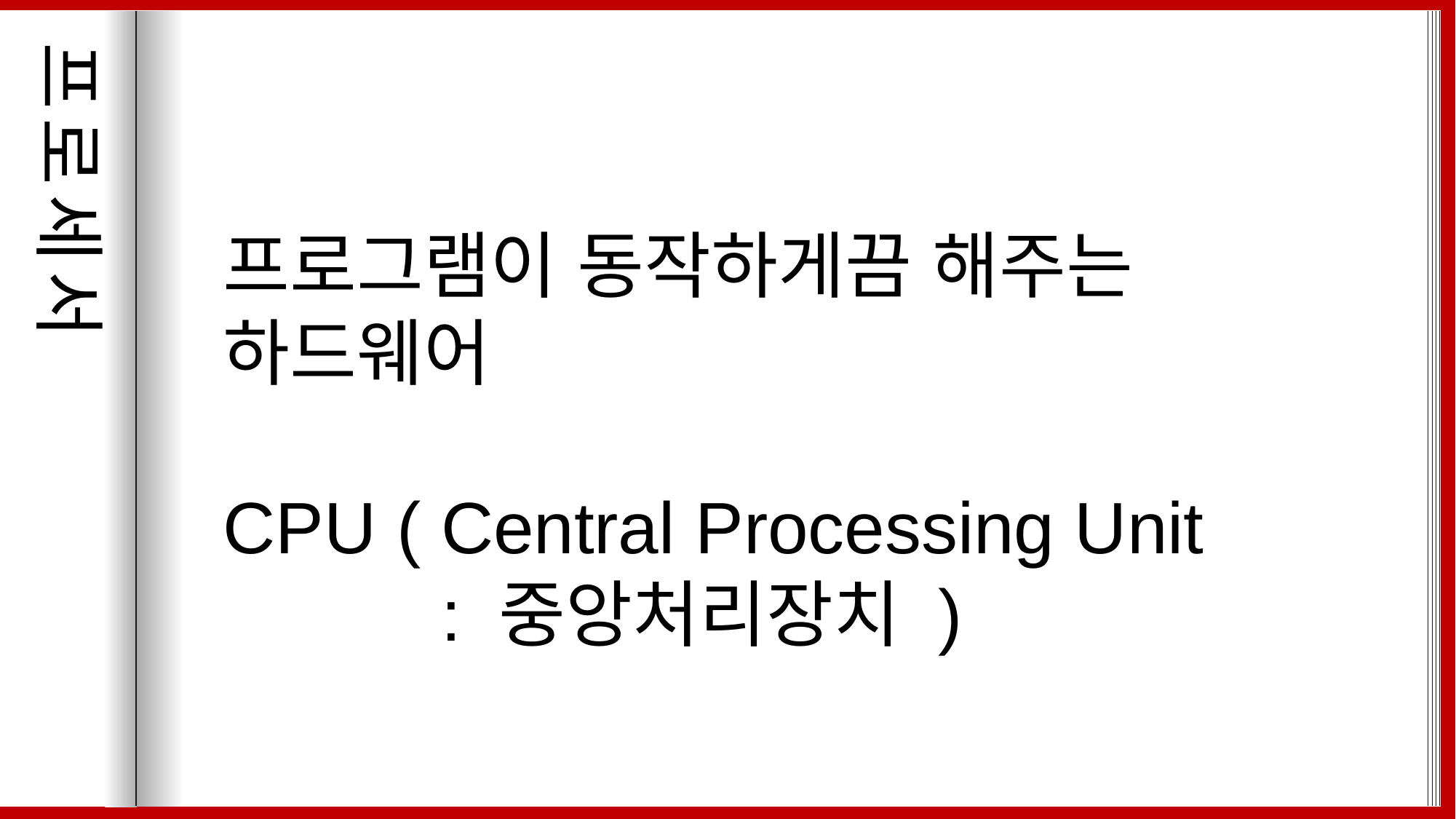

프로세서
프로그램이 동작하게끔 해주는 하드웨어

CPU ( Central Processing Unit
		: 중앙처리장치 )